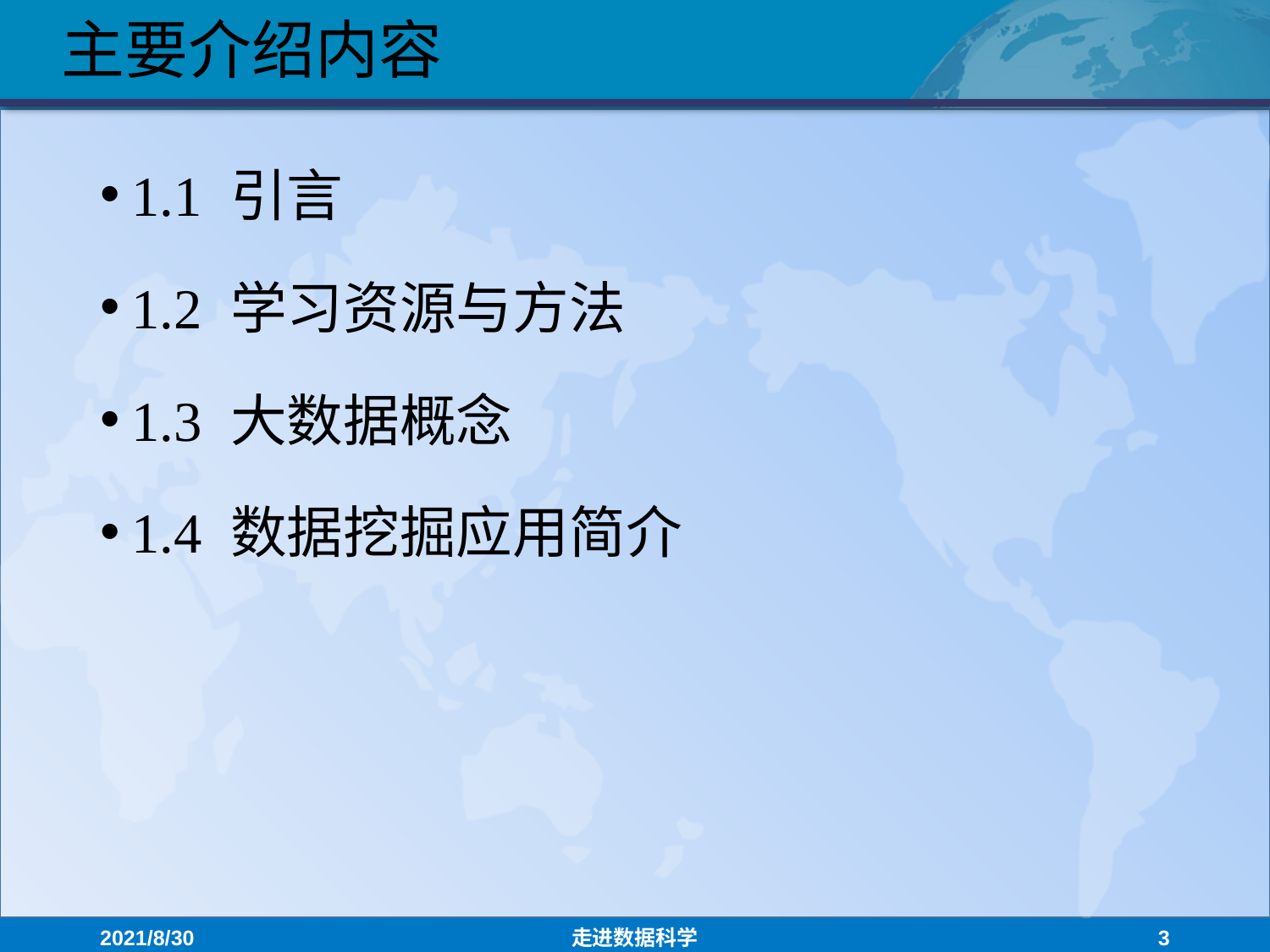

主要介绍内容
1.1 引言
1.2 学习资源与方法
1.3 大数据概念
1.4 数据挖掘应用简介
2021/8/30
走进数据科学
3